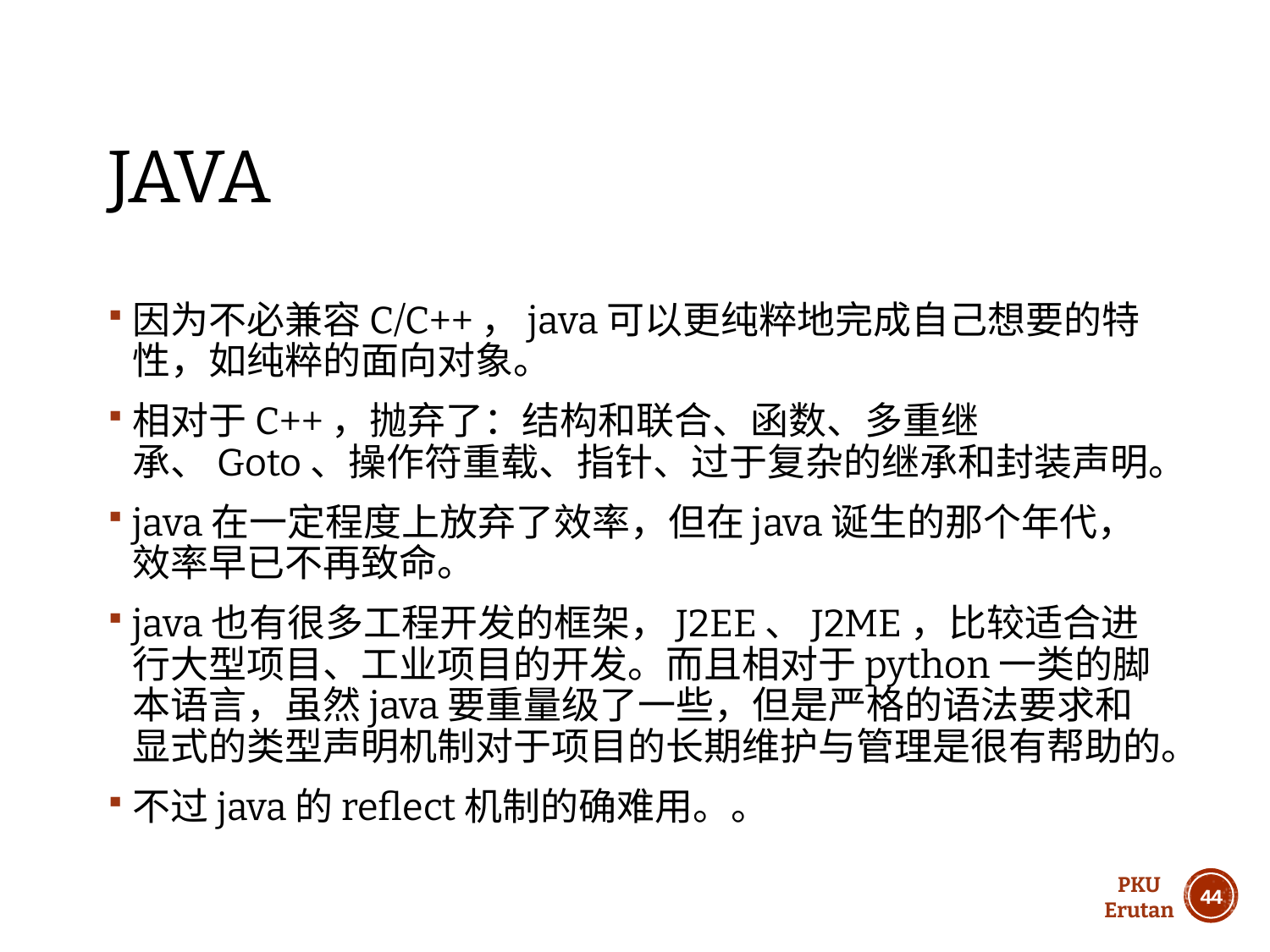

# JAVA
因为不必兼容C/C++，java可以更纯粹地完成自己想要的特性，如纯粹的面向对象。
相对于C++，抛弃了：结构和联合、函数、多重继承、Goto、操作符重载、指针、过于复杂的继承和封装声明。
java在一定程度上放弃了效率，但在java诞生的那个年代，效率早已不再致命。
java也有很多工程开发的框架，J2EE、J2ME，比较适合进行大型项目、工业项目的开发。而且相对于python一类的脚本语言，虽然java要重量级了一些，但是严格的语法要求和显式的类型声明机制对于项目的长期维护与管理是很有帮助的。
不过java的reflect机制的确难用。。
PKU
Erutan
44